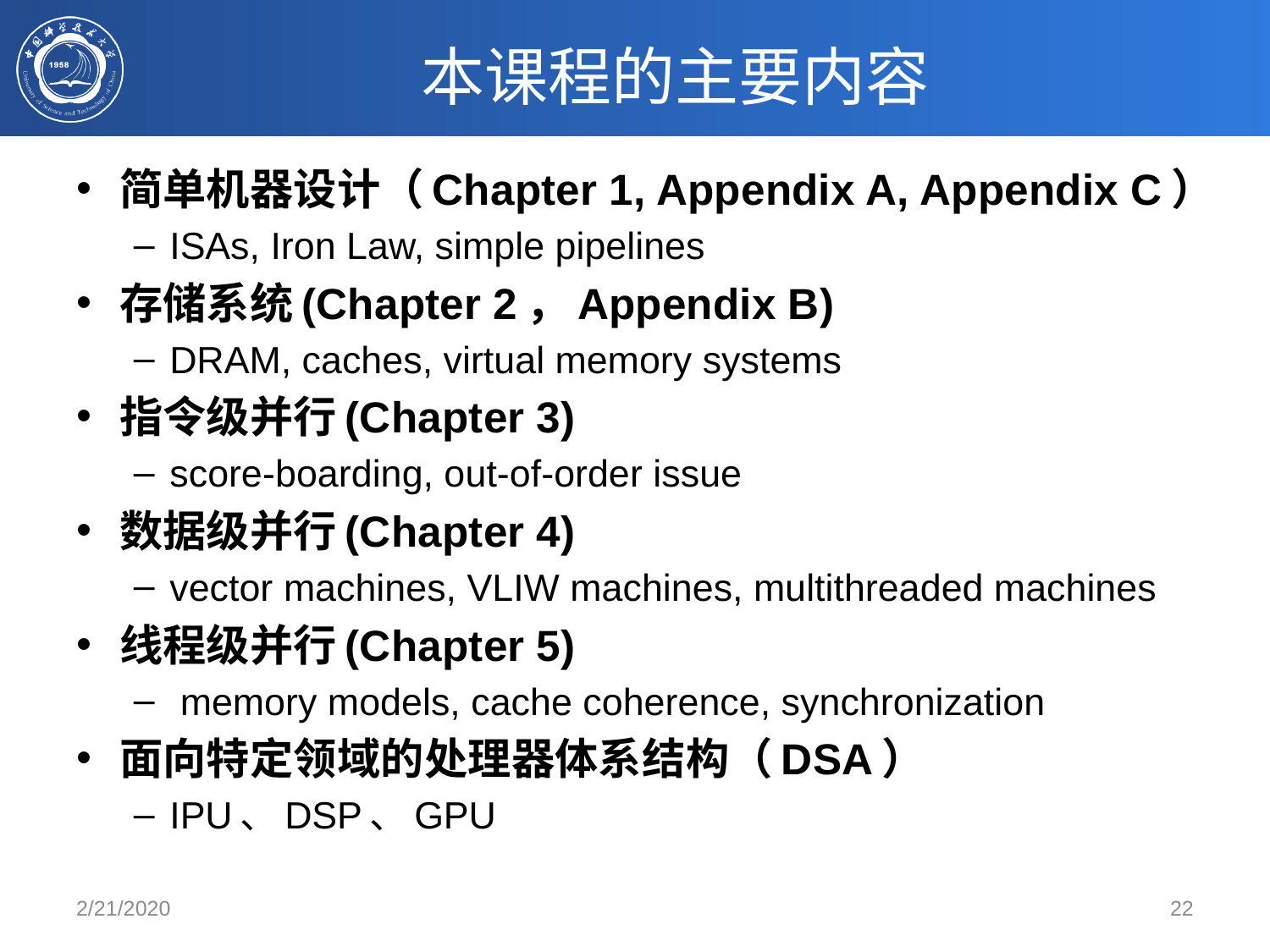

# 本课程的主要内容
简单机器设计（Chapter 1, Appendix A, Appendix C）
ISAs, Iron Law, simple pipelines
存储系统(Chapter 2，Appendix B)
DRAM, caches, virtual memory systems
指令级并行(Chapter 3)
score-boarding, out-of-order issue
数据级并行(Chapter 4)
vector machines, VLIW machines, multithreaded machines
线程级并行(Chapter 5)
 memory models, cache coherence, synchronization
面向特定领域的处理器体系结构（DSA）
IPU、DSP、GPU
2/21/2020
22